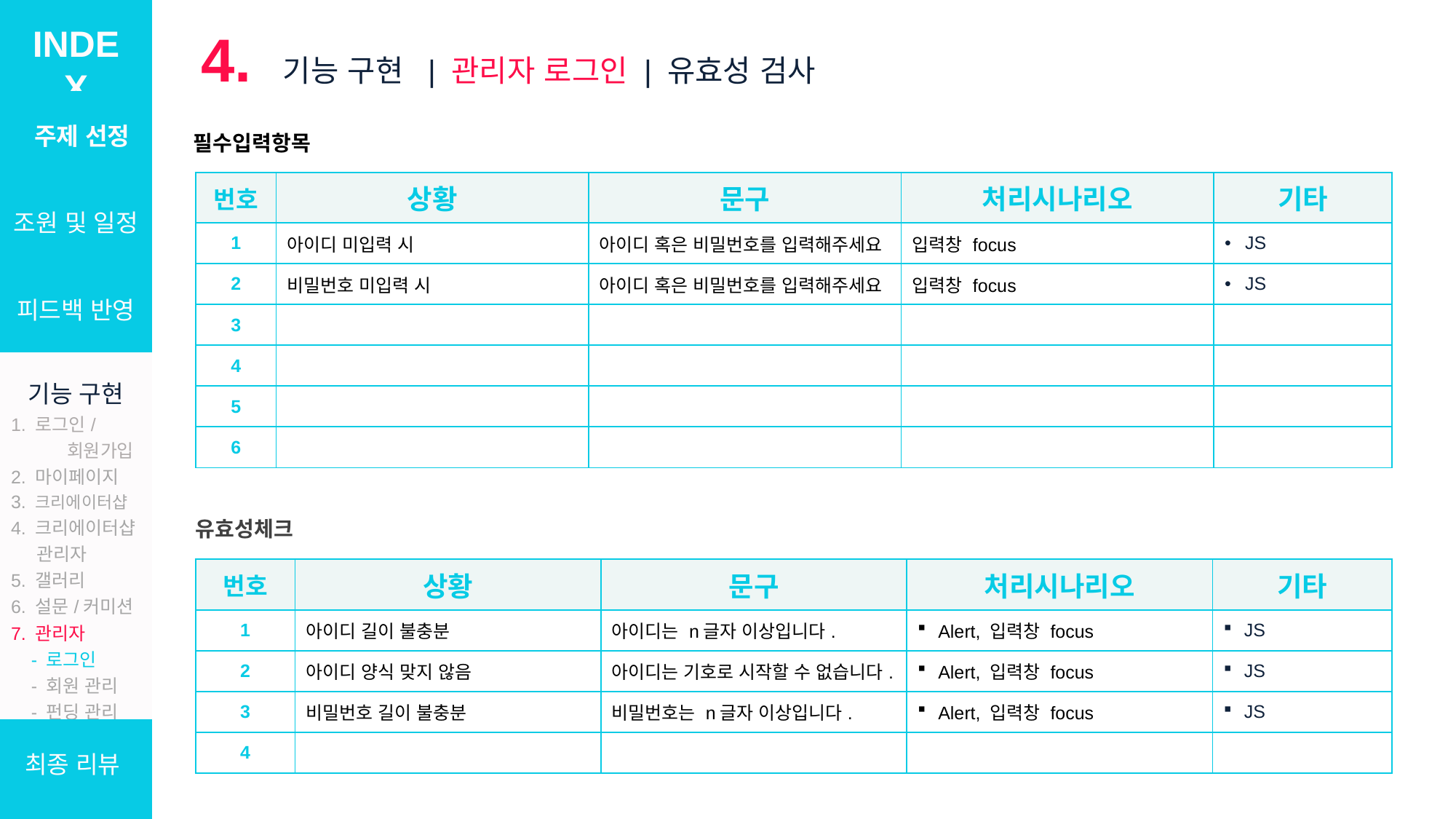

INDEX
4. 기능 구현  | 관리자 로그인 | 유효성 검사
| 주제 선정 |
| --- |
| 조원 및 일정 |
| 피드백 반영 |
| 기능 구현 1. 로그인/ 회원가입 2. 마이페이지 3. 크리에이터샵 4. 크리에이터샵 관리자 5. 갤러리 6. 설문/커미션 7. 관리자 - 로그인 - 회원 관리 - 펀딩 관리 - 신고 관리 - 로그 |
| 최종 리뷰 |
필수입력항목
| 번호 | 상황 | 문구 | 처리시나리오 | 기타 |
| --- | --- | --- | --- | --- |
| 1 | 아이디 미입력 시 | 아이디 혹은 비밀번호를 입력해주세요 | 입력창 focus | JS |
| 2 | 비밀번호 미입력 시 | 아이디 혹은 비밀번호를 입력해주세요 | 입력창 focus | JS |
| 3 |  |  |  |  |
| 4 |  |  |  |  |
| 5 |  |  |  |  |
| 6 |  |  |  |  |
유효성체크
| 번호 | 상황 | 문구 | 처리시나리오 | 기타 |
| --- | --- | --- | --- | --- |
| 1 | 아이디 길이 불충분 | 아이디는 n글자 이상입니다. | Alert, 입력창 focus | JS |
| 2 | 아이디 양식 맞지 않음 | 아이디는 기호로 시작할 수 없습니다. | Alert, 입력창 focus | JS |
| 3 | 비밀번호 길이 불충분 | 비밀번호는 n글자 이상입니다. | Alert, 입력창 focus | JS |
| 4 |  |  |  |  |